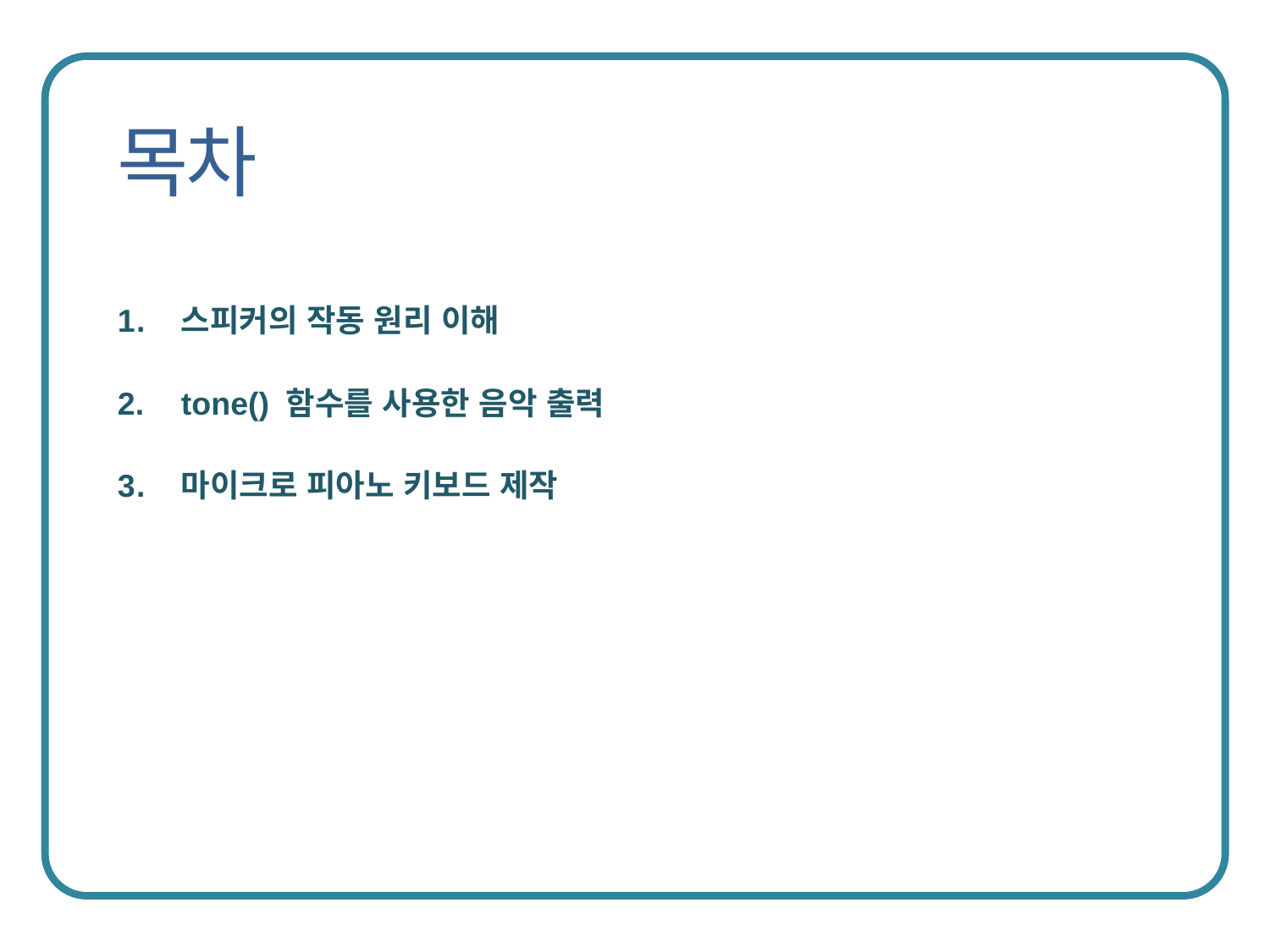

스피커의 작동 원리 이해
tone() 함수를 사용한 음악 출력
마이크로 피아노 키보드 제작